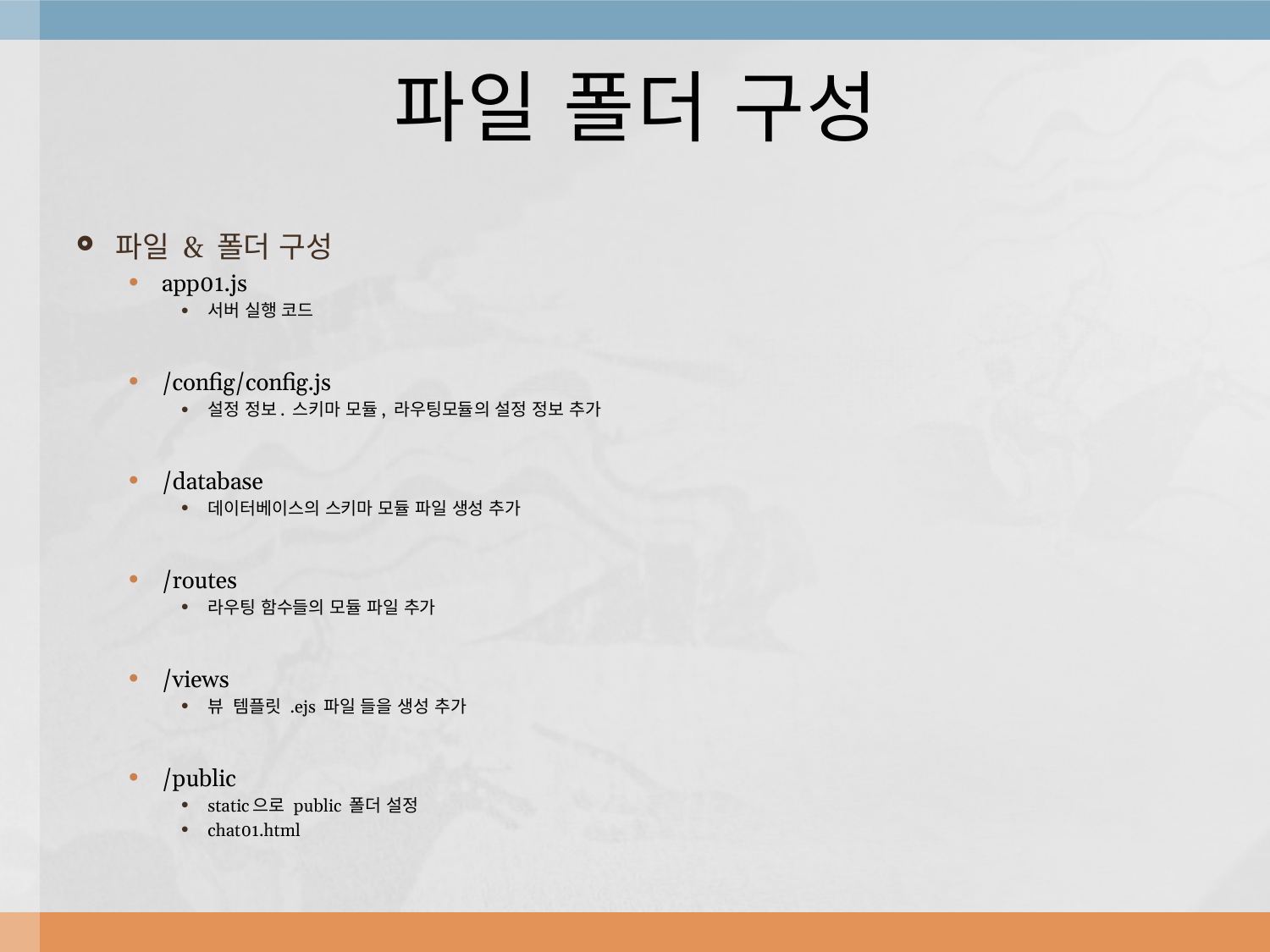

# 파일 폴더 구성
파일 & 폴더 구성
app01.js
서버 실행 코드

/config/config.js
설정 정보. 스키마 모듈, 라우팅모듈의 설정 정보 추가

/database
데이터베이스의 스키마 모듈 파일 생성 추가

/routes
라우팅 함수들의 모듈 파일 추가

/views
뷰  템플릿 .ejs 파일 들을 생성 추가

/public
static으로 public 폴더 설정
chat01.html